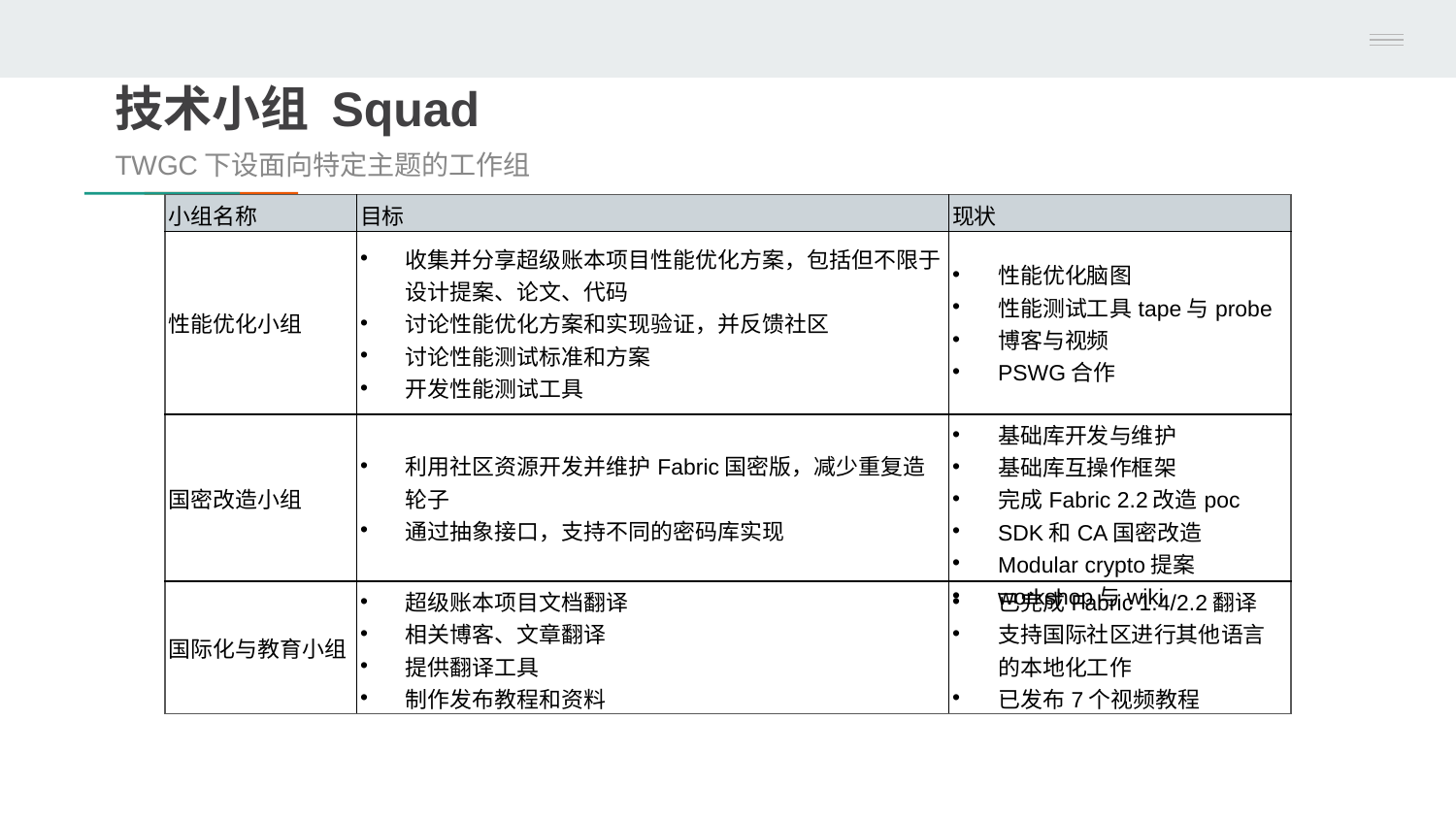

技术小组 Squad
TWGC下设面向特定主题的工作组
| 小组名称 | 目标 | 现状 |
| --- | --- | --- |
| 性能优化小组 | 收集并分享超级账本项目性能优化方案，包括但不限于设计提案、论文、代码 讨论性能优化方案和实现验证，并反馈社区 讨论性能测试标准和方案 开发性能测试工具 | 性能优化脑图 性能测试工具tape与probe 博客与视频 PSWG合作 |
| 国密改造小组 | 利用社区资源开发并维护Fabric国密版，减少重复造轮子 通过抽象接口，支持不同的密码库实现 | 基础库开发与维护 基础库互操作框架 完成Fabric 2.2改造poc SDK和CA国密改造 Modular crypto提案 workshop与wiki |
| 国际化与教育小组 | 超级账本项目文档翻译 相关博客、文章翻译 提供翻译工具 制作发布教程和资料 | 已完成Fabric 1.4/2.2翻译 支持国际社区进行其他语言的本地化工作 已发布7个视频教程 |